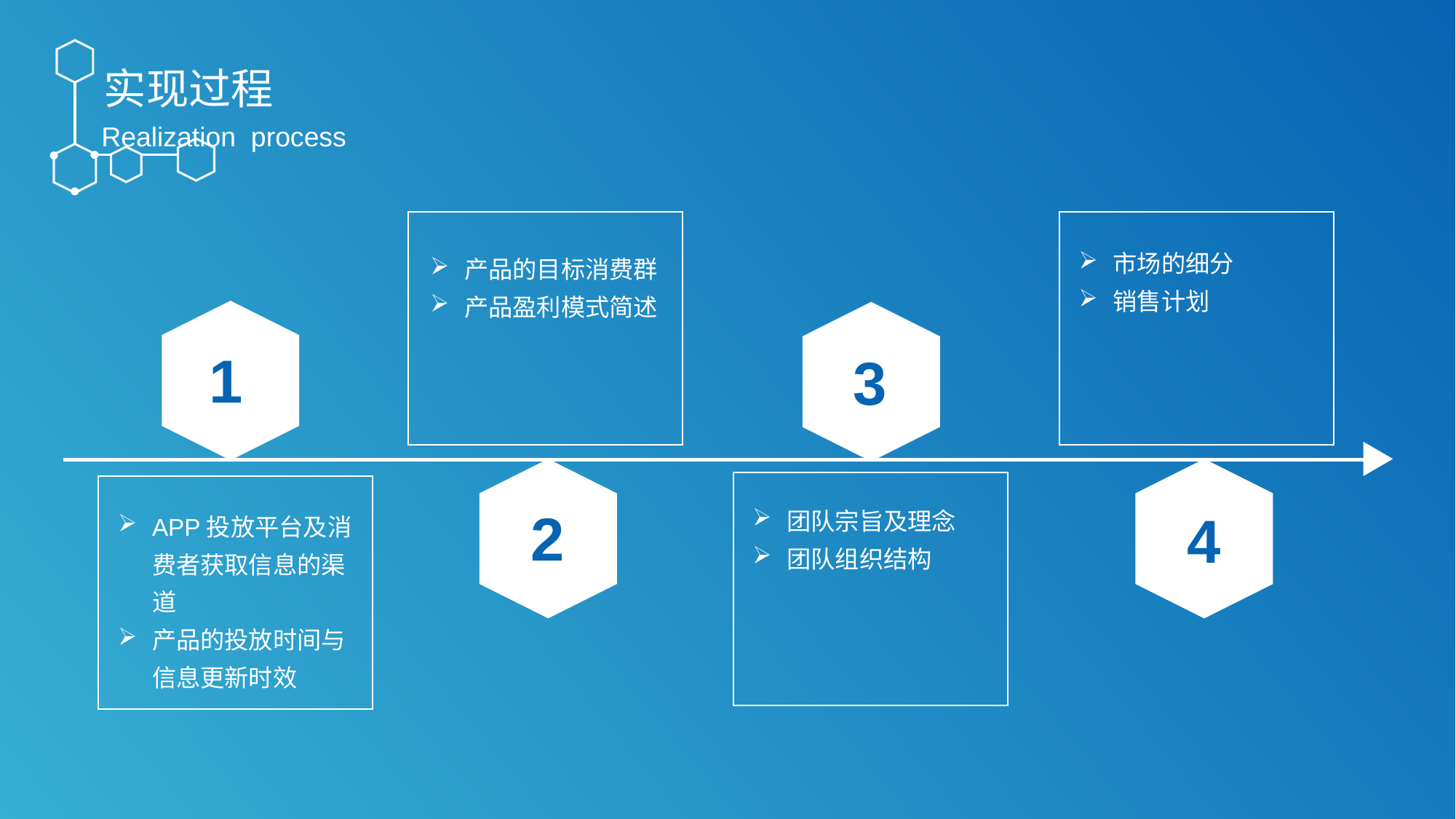

实现过程
Realization  process

市场的细分
销售计划

产品的目标消费群
产品盈利模式简述

1
3

团队宗旨及理念
团队组织结构
2
4
APP投放平台及消费者获取信息的渠道
产品的投放时间与信息更新时效